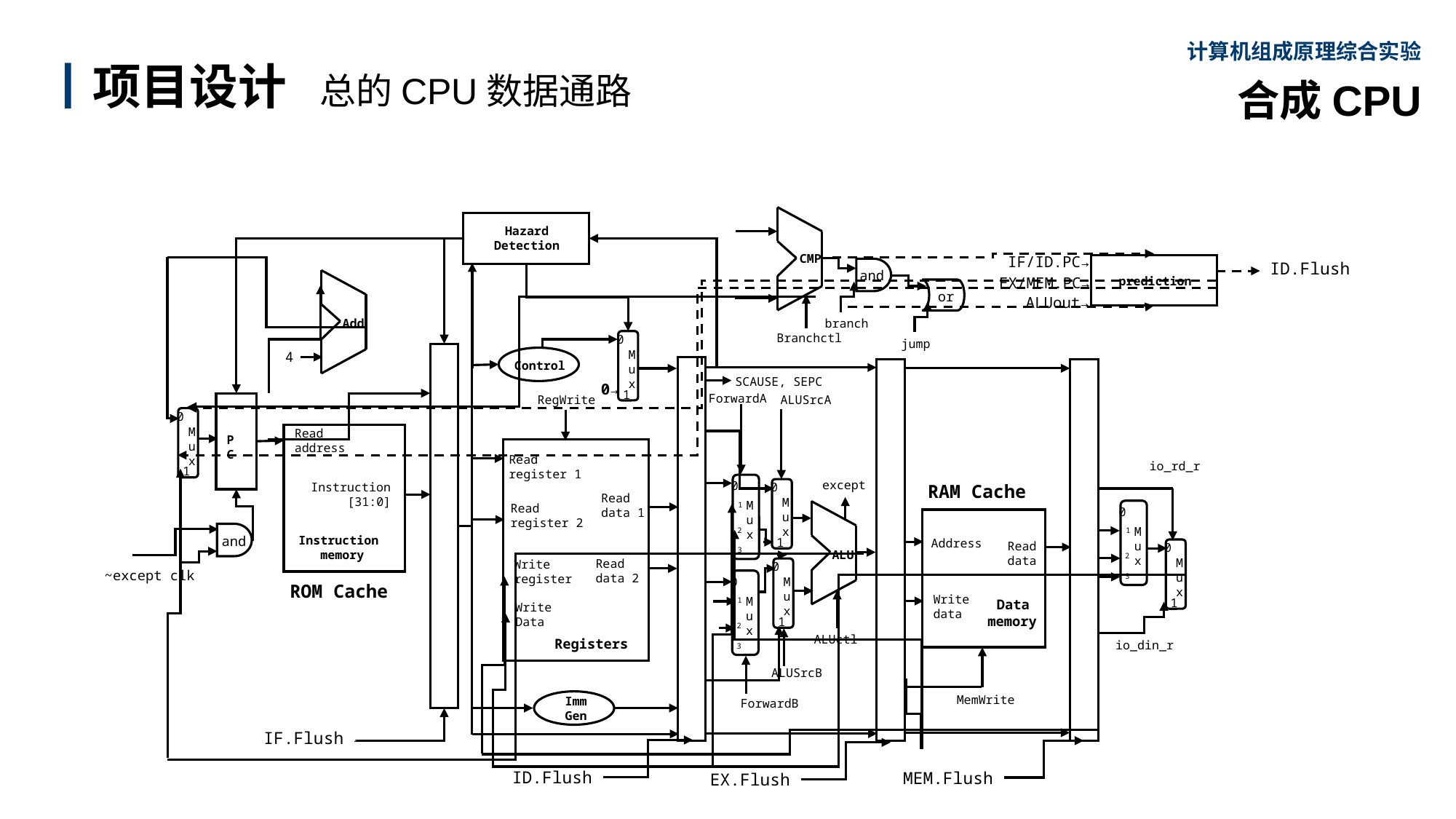

计算机组成原理综合实验
合成CPU
丨项目设计    总的CPU数据通路
CMP

Hazard
Detection
IF/ID.PC→
ID.Flush

and
EX/MEM.PC→
prediction

or
ALUout→
Add
branch
Branchctl
0

M
u
x
1
jump
4

Control

SCAUSE, SEPC
0→
ForwardA
ALUSrcA
RegWrite

PC
0

M
u
x
1
Read
address

Instruction
     [31:0]
Instruction
   memory

Read
register 1
Read
register 2
Write
register
Write
Data
Registers
Read
data 1
Read
data 2
io_rd_r
except
0

M
u
x
1
2
3
0

M
u
x
1
RAM Cache
0

M
u
x
1
2
3
ALU

Address
Read
data
Write
data
 Data
memory

and
0

M
u
x
1
0

M
u
x
1
~except clk
0

M
u
x
1
2
3
ROM Cache
ALUctl
io_din_r
ALUSrcB
MemWrite
Imm
Gen

ForwardB
IF.Flush
ID.Flush
MEM.Flush
EX.Flush